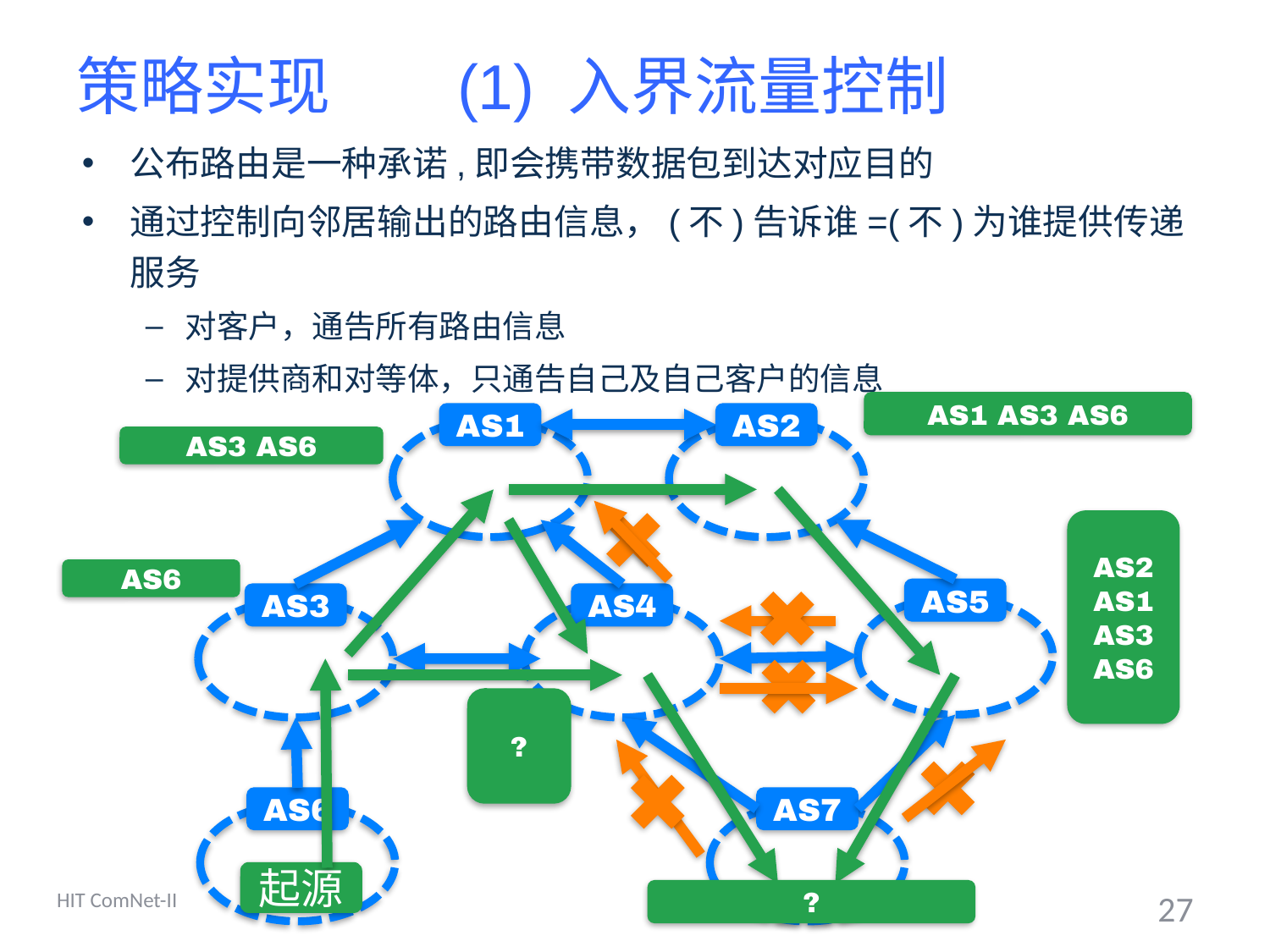

# 策略实现 	(1) 入界流量控制
公布路由是一种承诺,即会携带数据包到达对应目的
通过控制向邻居输出的路由信息，(不)告诉谁=(不)为谁提供传递服务
对客户，通告所有路由信息
对提供商和对等体，只通告自己及自己客户的信息
AS1 AS3 AS6
AS3 AS6
AS2 AS1 AS3 AS6
AS6
?
?
AS1

AS2

AS5

AS3

AS4

AS6

AS7

起源
HIT ComNet-II
27